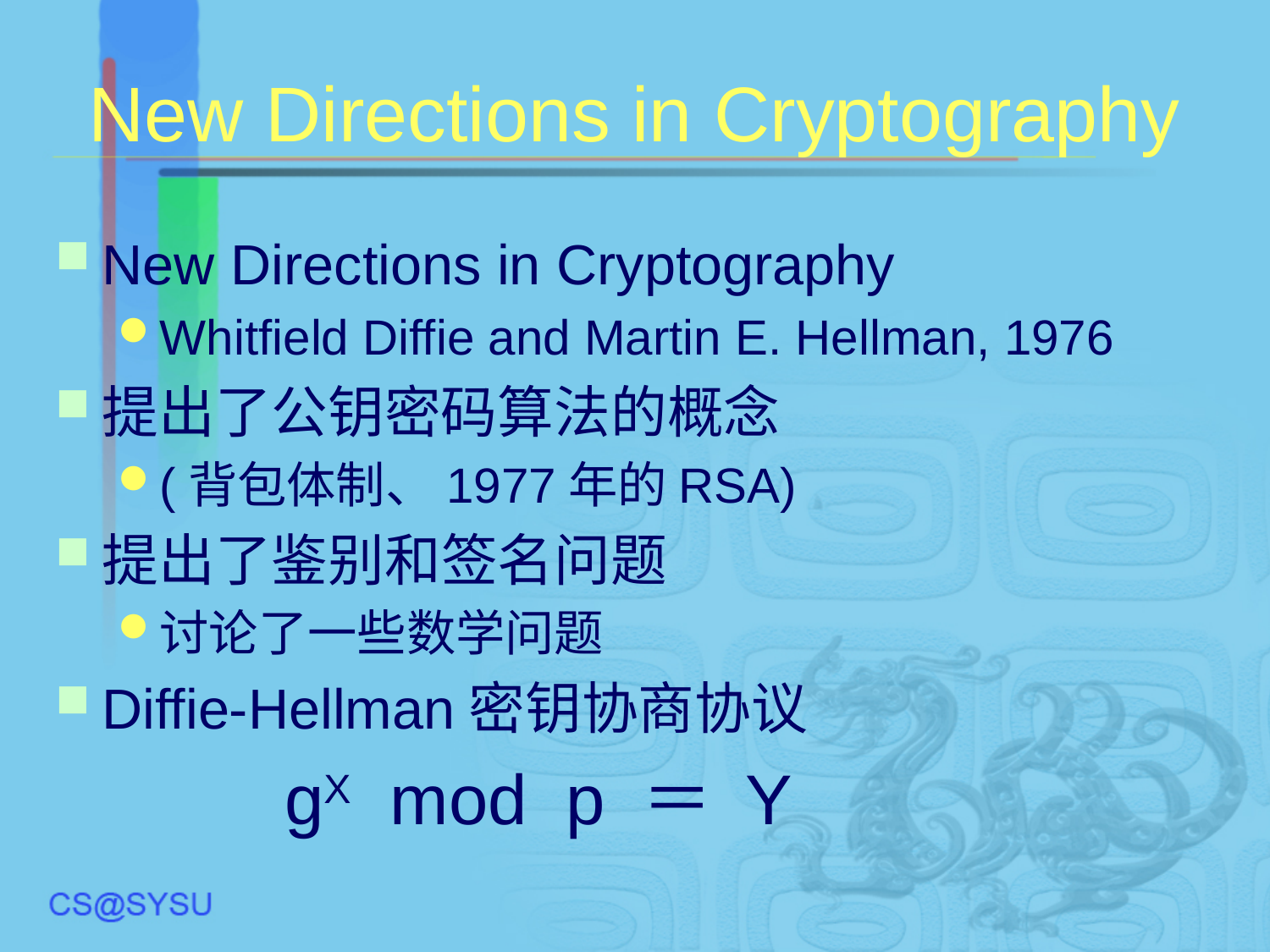

# New Directions in Cryptography
New Directions in Cryptography
Whitfield Diffie and Martin E. Hellman, 1976
提出了公钥密码算法的概念
(背包体制、1977年的RSA)
提出了鉴别和签名问题
讨论了一些数学问题
Diffie-Hellman密钥协商协议
		gX  mod  p ＝ Y